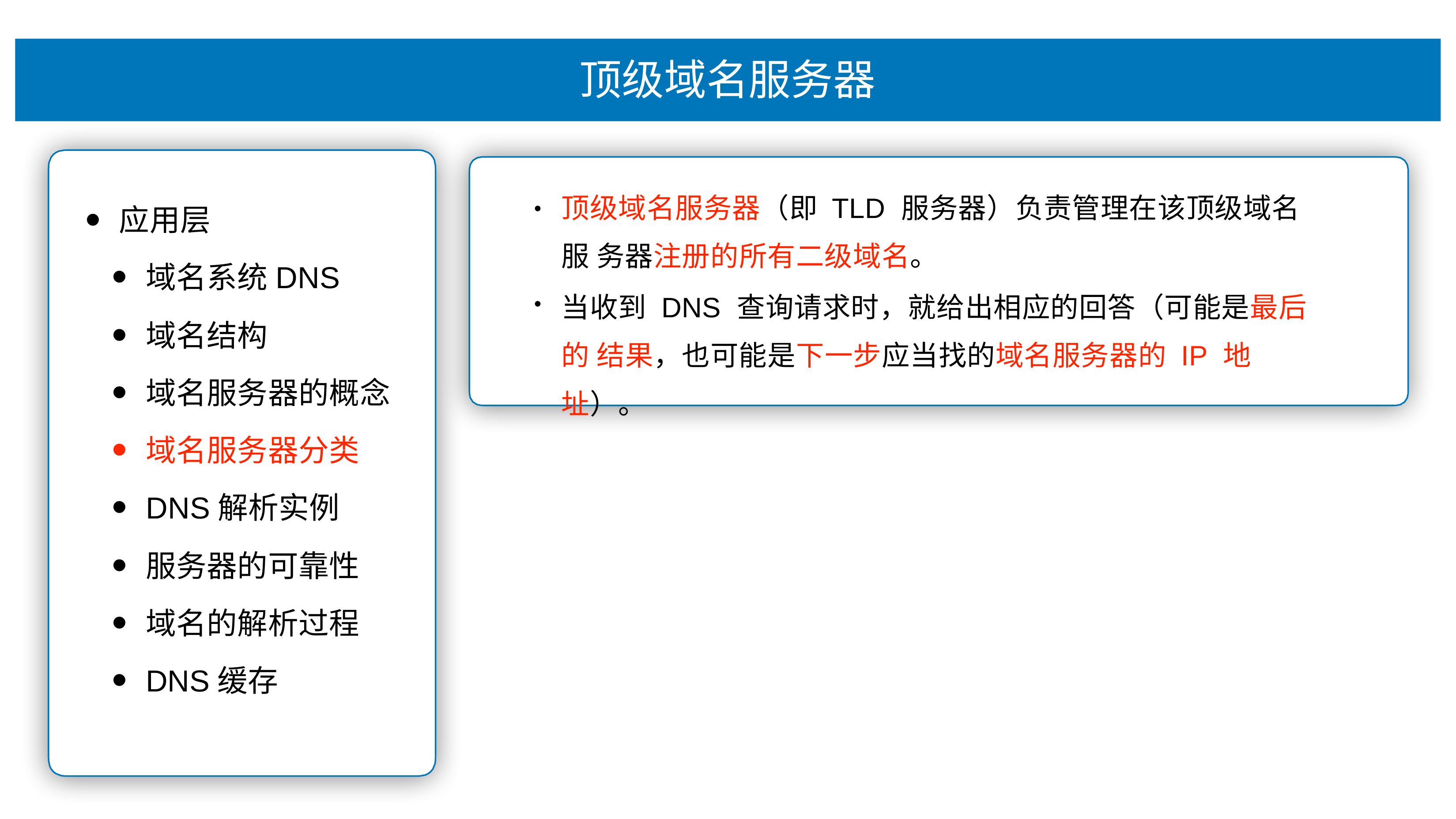

# 顶级域名服务器

顶级域名服务器（即 TLD 服务器）负责管理在该顶级域名服 务器注册的所有⼆级域名。
当收到 DNS 查询请求时，就给出相应的回答（可能是最后的 结果，也可能是下⼀步应当找的域名服务器的 IP 地址）。
•
应⽤层
域名系统DNS
域名结构
域名服务器的概念
域名服务器分类
DNS解析实例
服务器的可靠性
域名的解析过程
DNS缓存
•